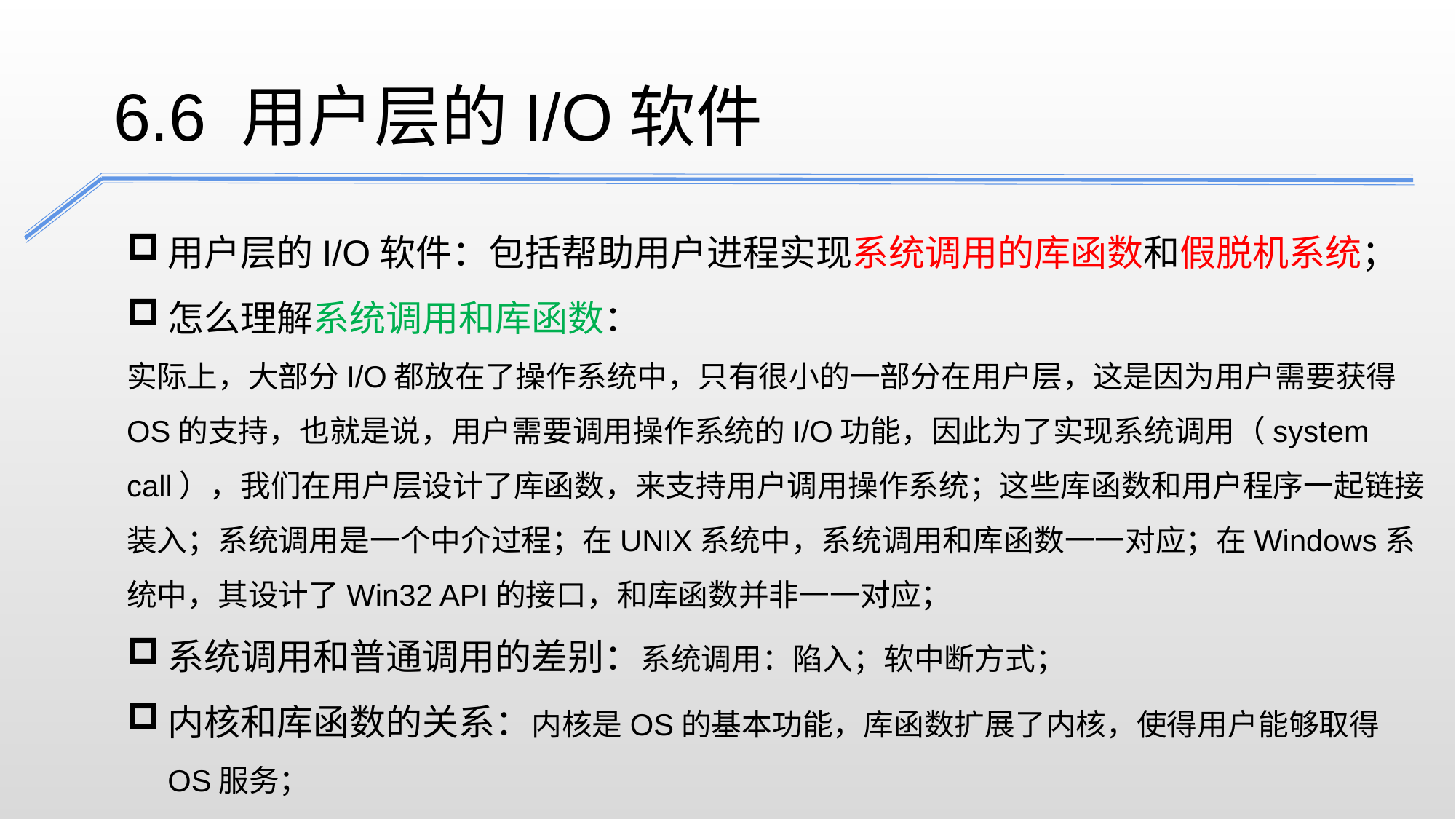

6.6 用户层的I/O软件
用户层的I/O软件：包括帮助用户进程实现系统调用的库函数和假脱机系统；
怎么理解系统调用和库函数：
实际上，大部分I/O都放在了操作系统中，只有很小的一部分在用户层，这是因为用户需要获得OS的支持，也就是说，用户需要调用操作系统的I/O功能，因此为了实现系统调用（system call），我们在用户层设计了库函数，来支持用户调用操作系统；这些库函数和用户程序一起链接装入；系统调用是一个中介过程；在UNIX系统中，系统调用和库函数一一对应；在Windows系统中，其设计了Win32 API的接口，和库函数并非一一对应；
系统调用和普通调用的差别：系统调用：陷入；软中断方式；
内核和库函数的关系：内核是OS的基本功能，库函数扩展了内核，使得用户能够取得OS服务；